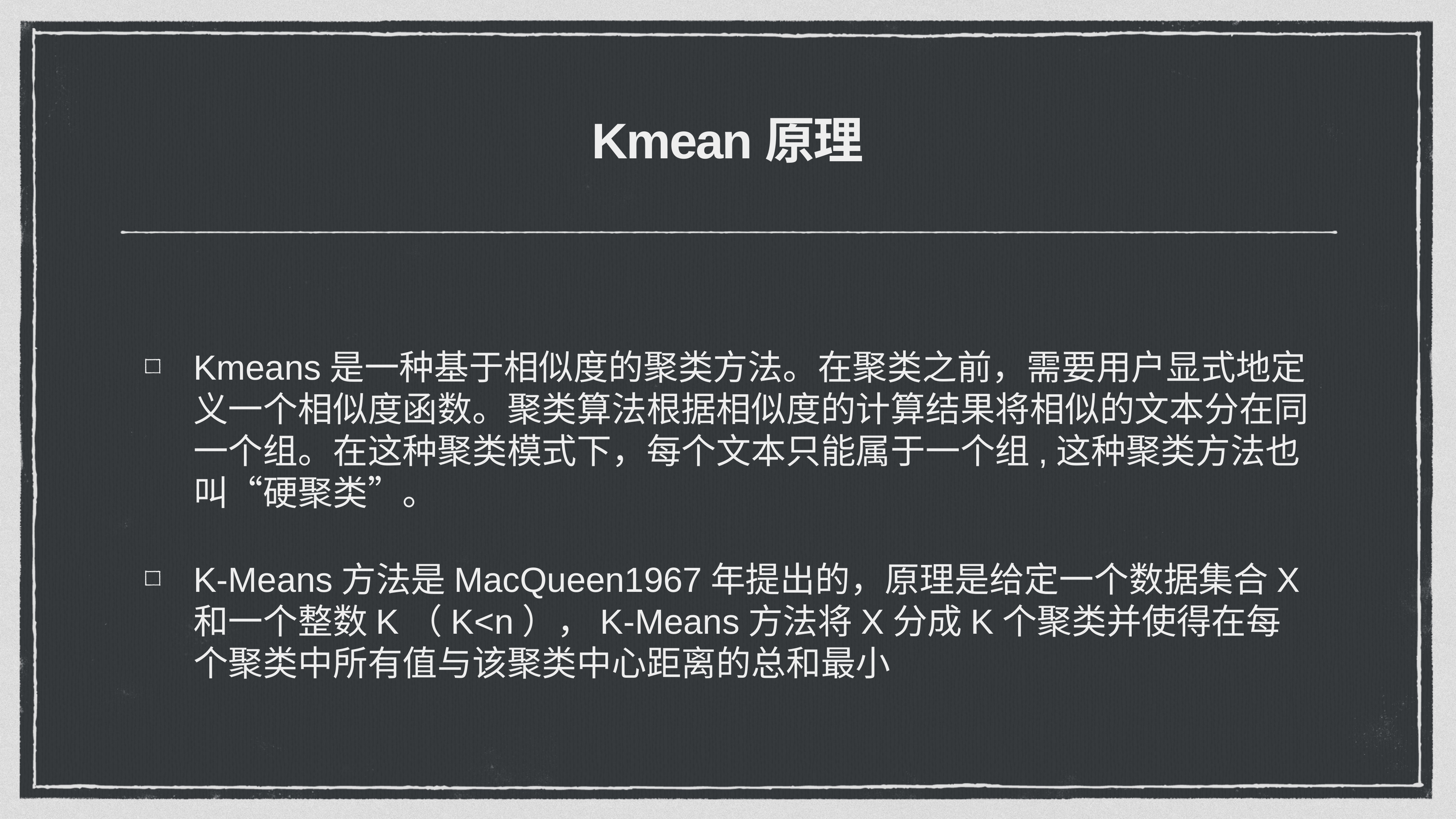

# Kmean原理
Kmeans是一种基于相似度的聚类方法。在聚类之前，需要用户显式地定义一个相似度函数。聚类算法根据相似度的计算结果将相似的文本分在同一个组。在这种聚类模式下，每个文本只能属于一个组,这种聚类方法也叫“硬聚类”。
K-Means方法是MacQueen1967年提出的，原理是给定一个数据集合X和一个整数K（K<n），K-Means方法将X分成K个聚类并使得在每个聚类中所有值与该聚类中心距离的总和最小